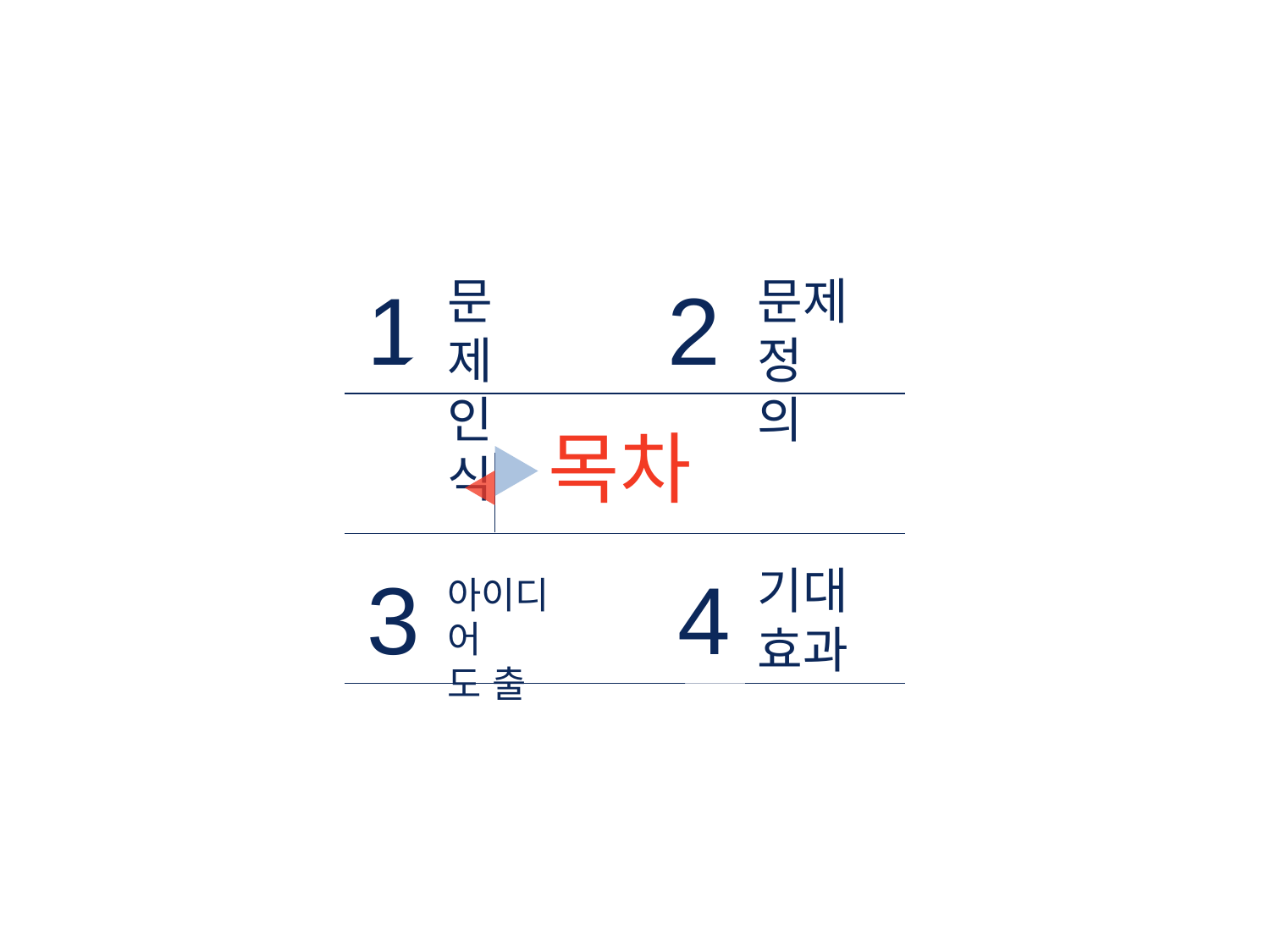

1

문 제
인 식
2
문제
정 의
목차

3

4

기대
효과
아이디어
도 출
2